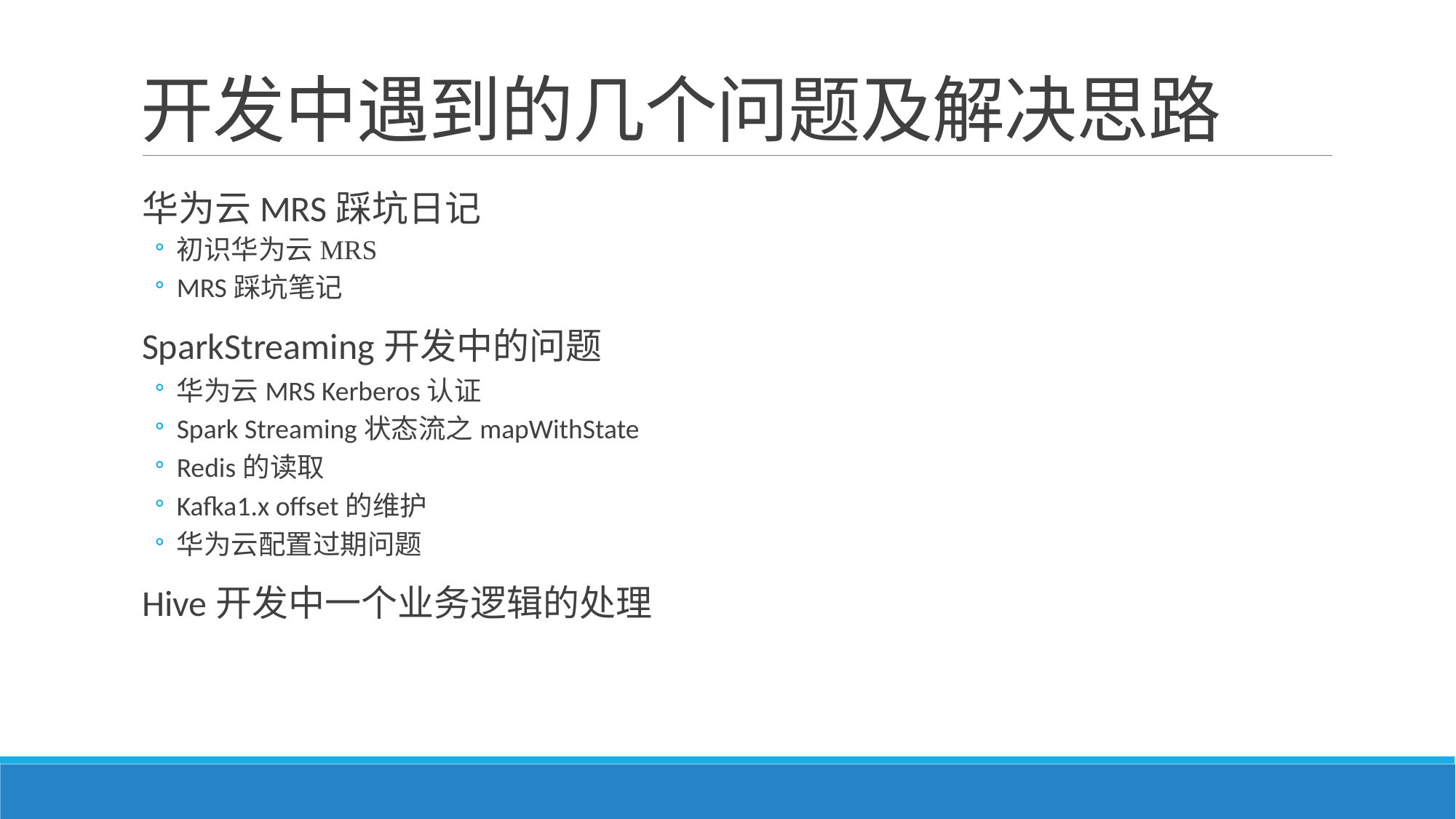

# 开发中遇到的几个问题及解决思路
华为云MRS踩坑日记
初识华为云MRS
MRS踩坑笔记
SparkStreaming开发中的问题
华为云MRS Kerberos认证
Spark Streaming状态流之mapWithState
Redis的读取
Kafka1.x offset的维护
华为云配置过期问题
Hive开发中一个业务逻辑的处理